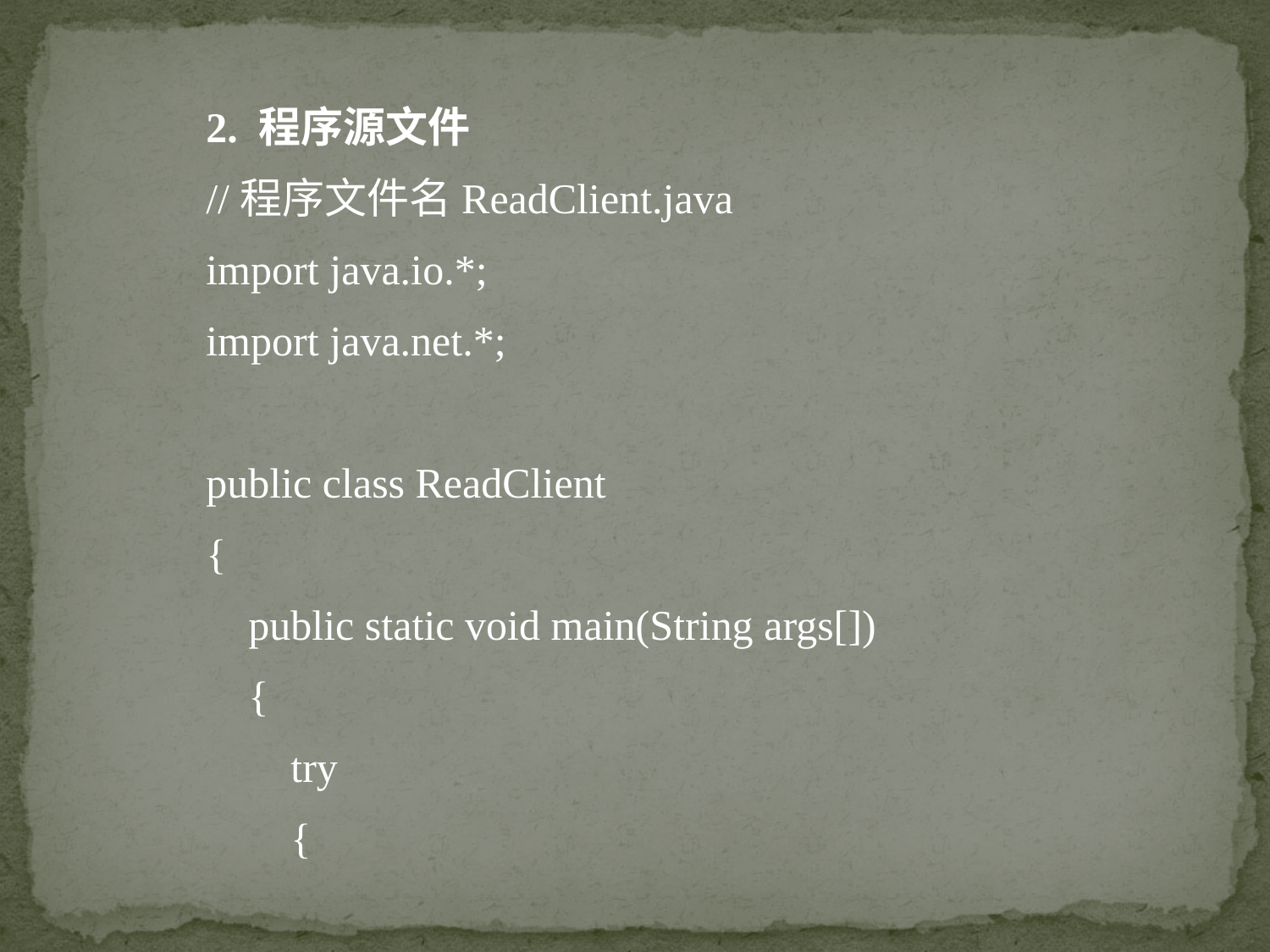

2. 程序源文件
//程序文件名ReadClient.java
import java.io.*;
import java.net.*;

public class ReadClient
{
    public static void main(String args[])
    {
        try
        {